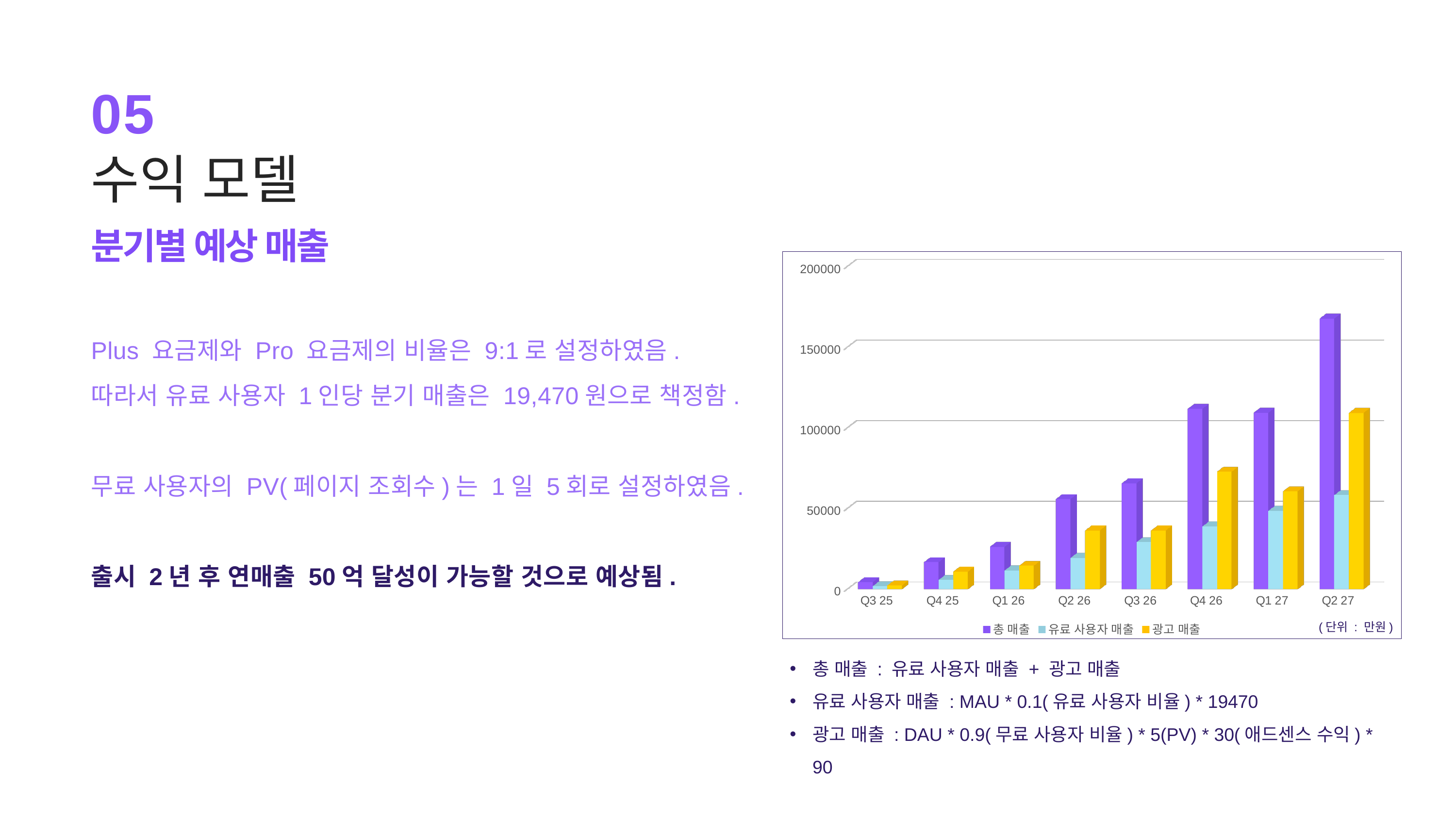

05
수익 모델
분기별 예상 매출

[unsupported chart]

Plus 요금제와 Pro 요금제의 비율은 9:1로 설정하였음.
따라서 유료 사용자 1인당 분기 매출은 19,470원으로 책정함.

무료 사용자의 PV(페이지 조회수)는 1일 5회로 설정하였음.

출시 2년 후 연매출 50억 달성이 가능할 것으로 예상됨.

(단위 : 만원)
총 매출 : 유료 사용자 매출 + 광고 매출
유료 사용자 매출 : MAU * 0.1(유료 사용자 비율) * 19470
광고 매출 : DAU * 0.9(무료 사용자 비율) * 5(PV) * 30(애드센스 수익) * 90